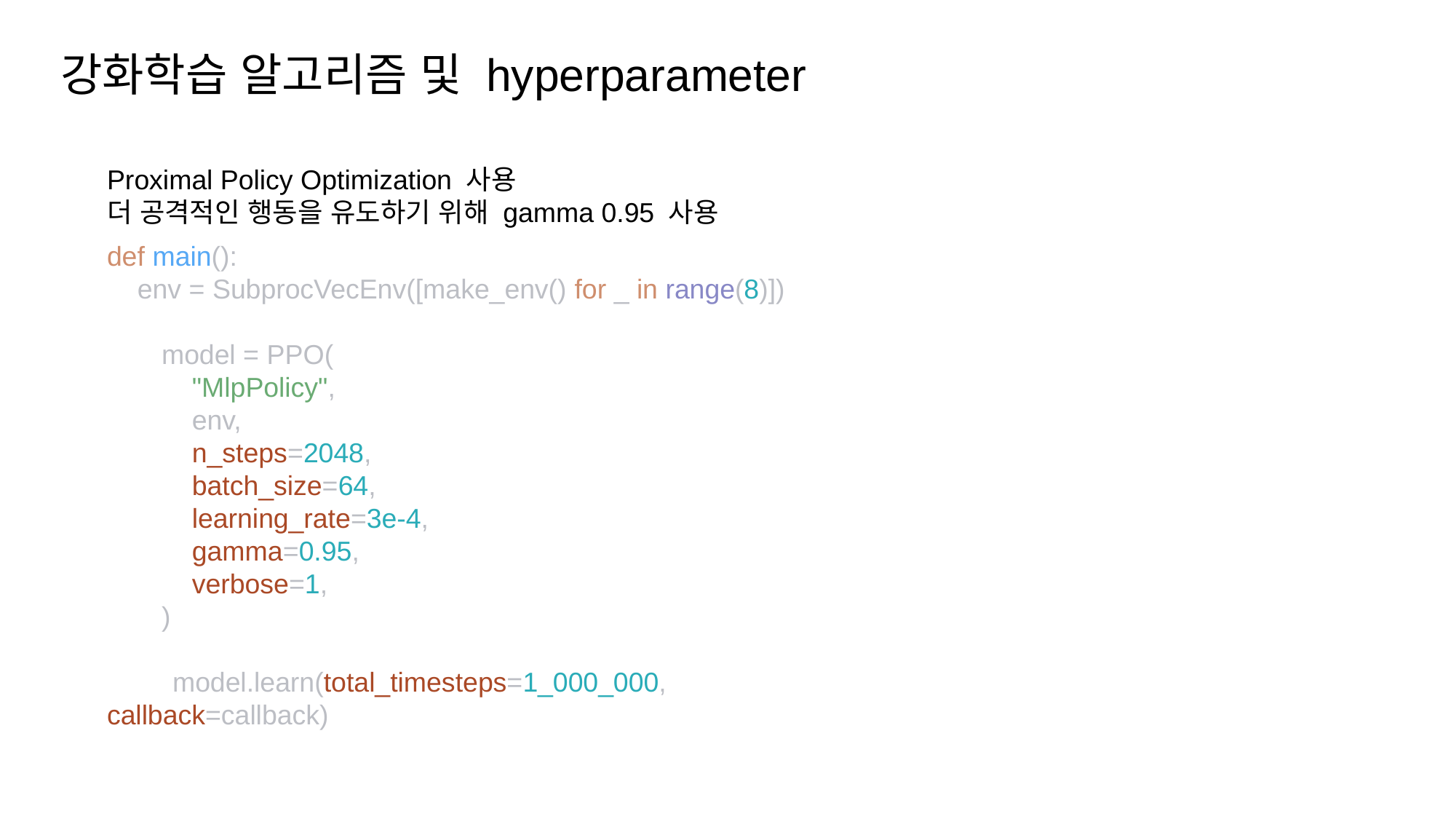

강화학습 알고리즘 및 hyperparameter
Proximal Policy Optimization 사용
더 공격적인 행동을 유도하기 위해 gamma 0.95 사용
def main():
    env = SubprocVecEnv([make_env() for _ in range(8)])

model = PPO(
    "MlpPolicy",
    env,
    n_steps=2048,
    batch_size=64,
    learning_rate=3e-4,
    gamma=0.95,
    verbose=1,
)
    model.learn(total_timesteps=1_000_000, callback=callback)